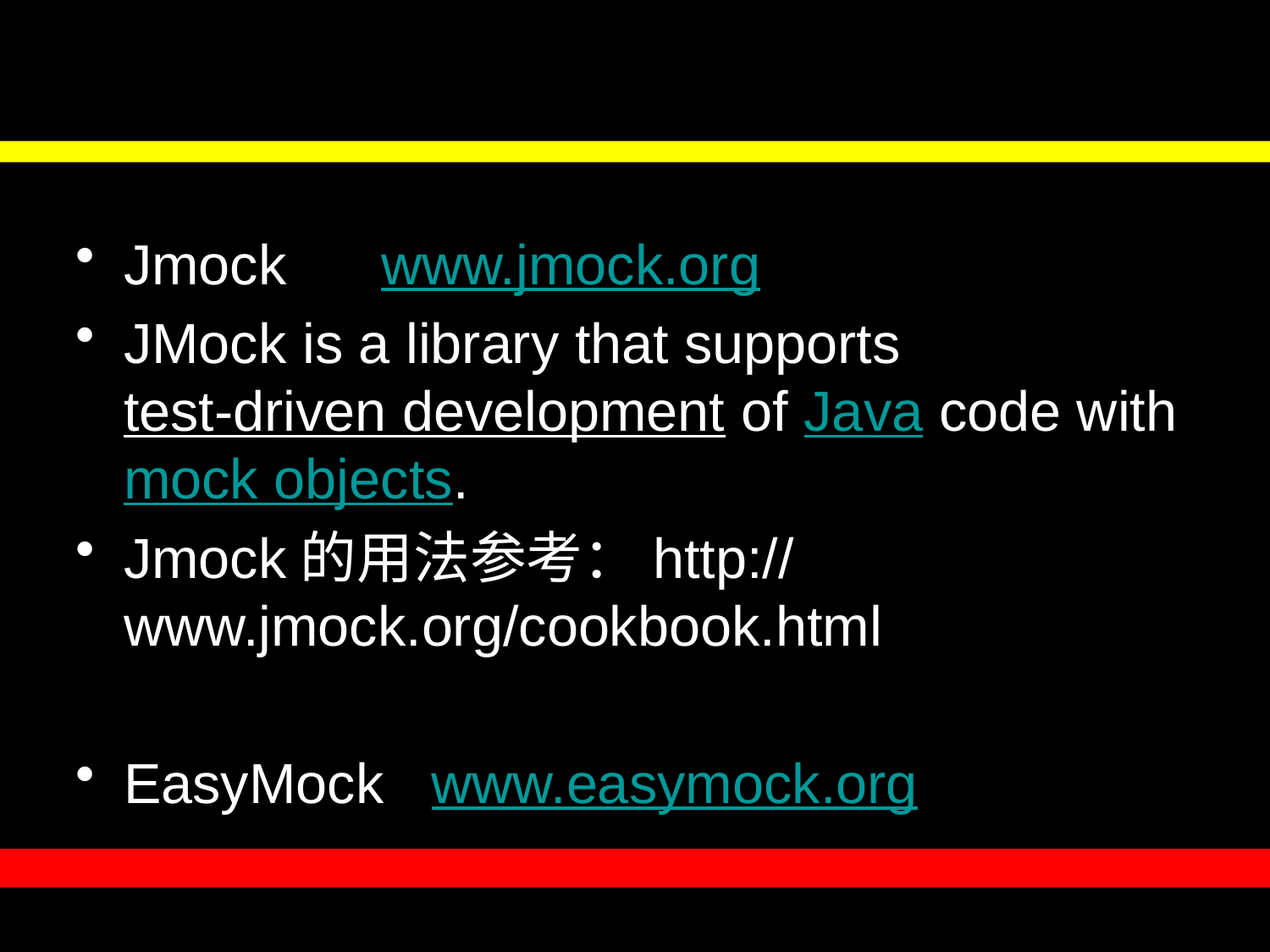

#
Jmock      www.jmock.org
JMock is a library that supports test-driven development of Java code with mock objects.
Jmock的用法参考：http://www.jmock.org/cookbook.html

EasyMock   www.easymock.org